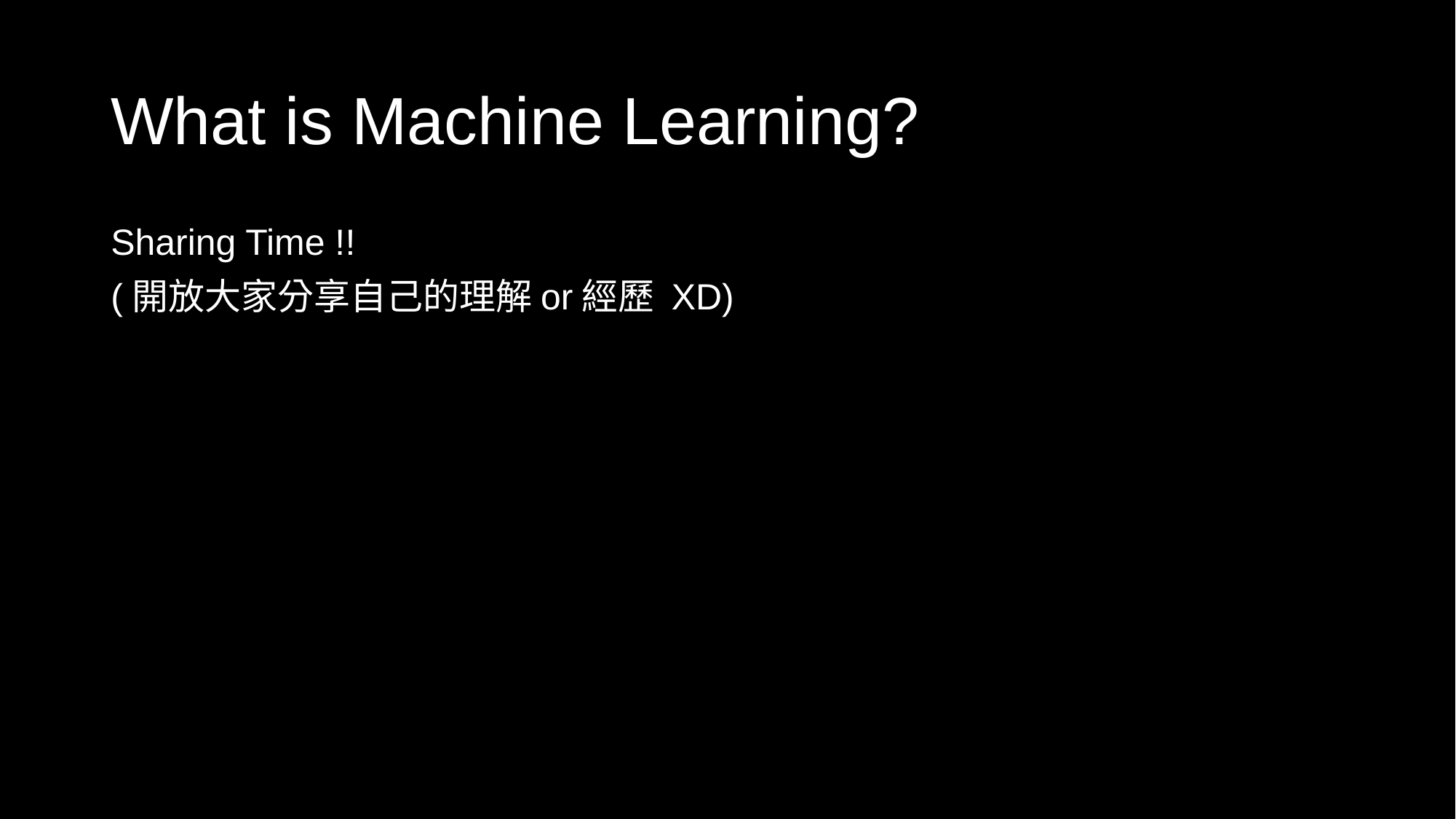

# What is Machine Learning?
Sharing Time !!
(開放大家分享自己的理解or經歷 XD)